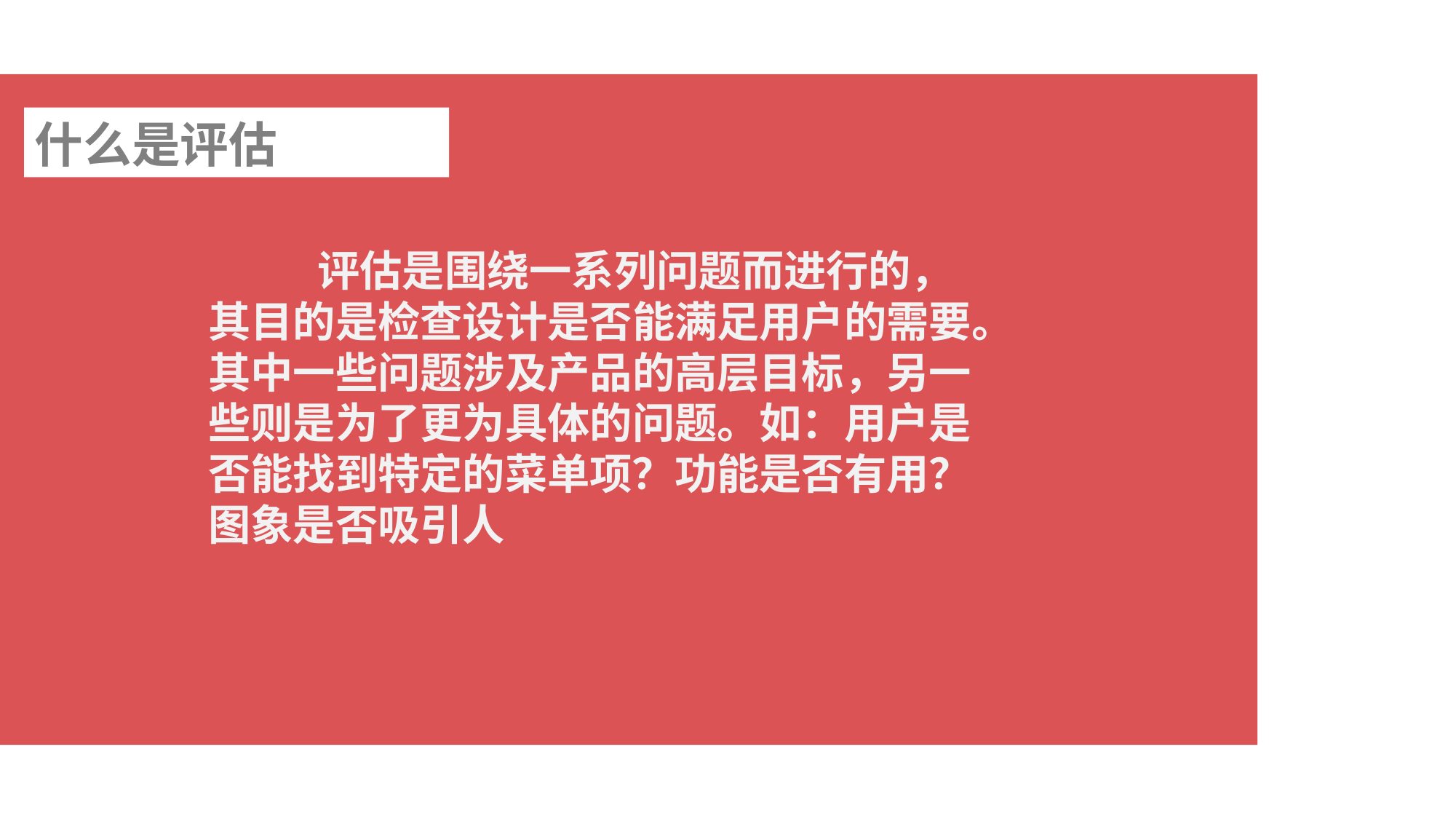

什么是评估
	评估是围绕一系列问题而进行的，其目的是检查设计是否能满足用户的需要。其中一些问题涉及产品的高层目标，另一些则是为了更为具体的问题。如：用户是否能找到特定的菜单项？功能是否有用？图象是否吸引人